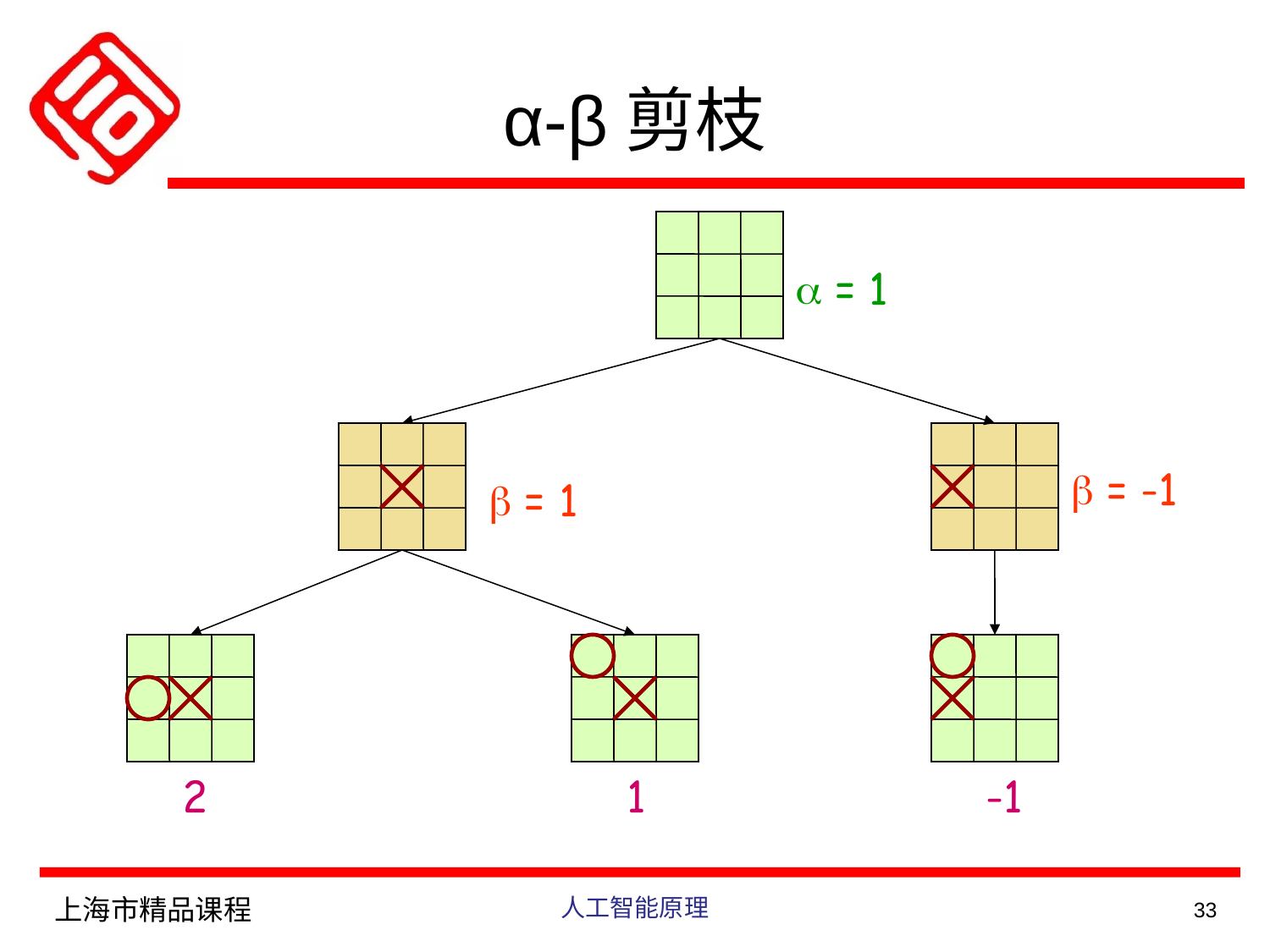

α-β剪枝

β = 1

2

1
α = 1

-1
β = -1
上海市精品课程
人工智能原理
33